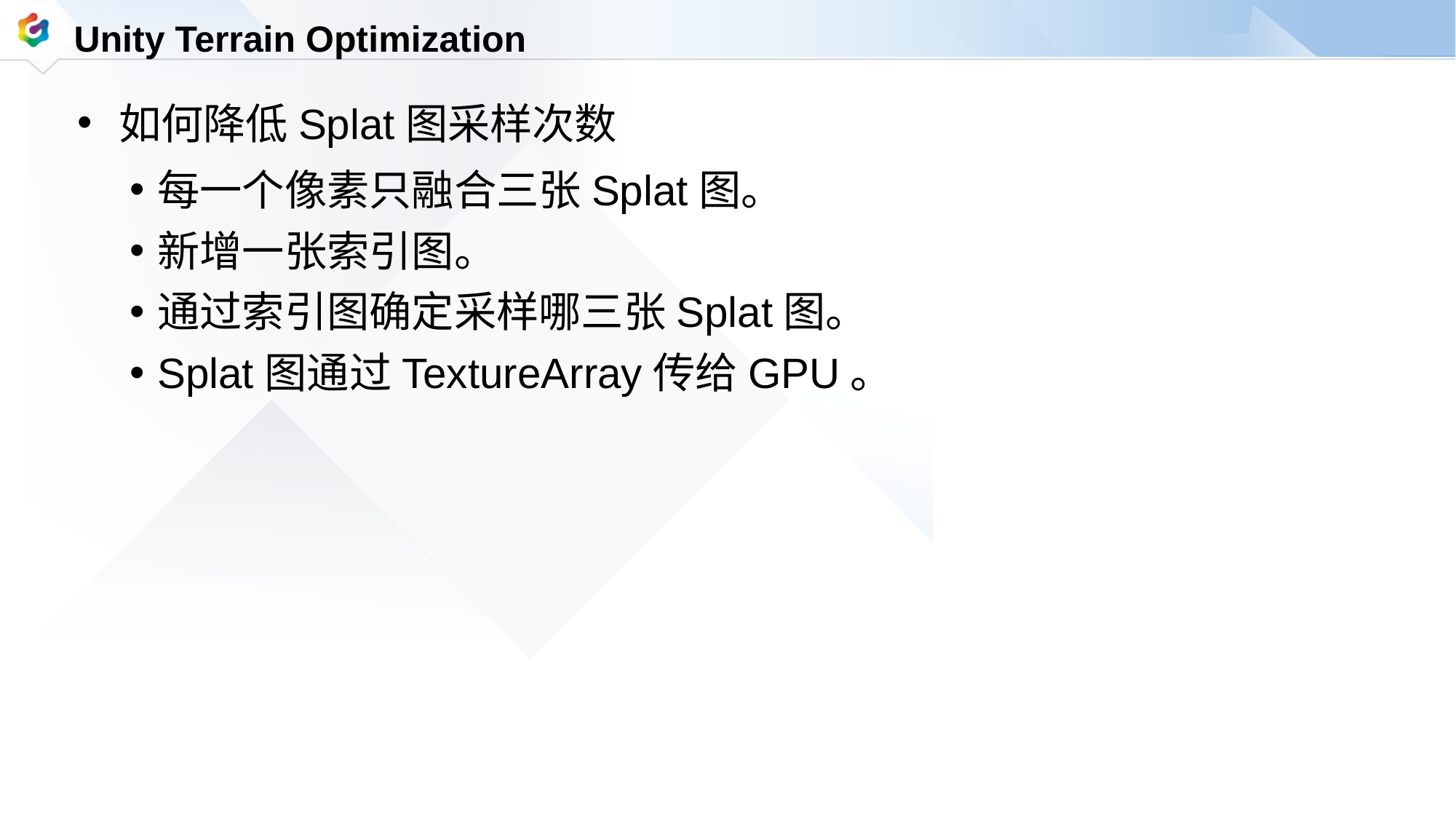

Unity Terrain Optimization

如何降低Splat图采样次数
每一个像素只融合三张Splat图。
新增一张索引图。
通过索引图确定采样哪三张Splat图。
Splat图通过TextureArray传给GPU。